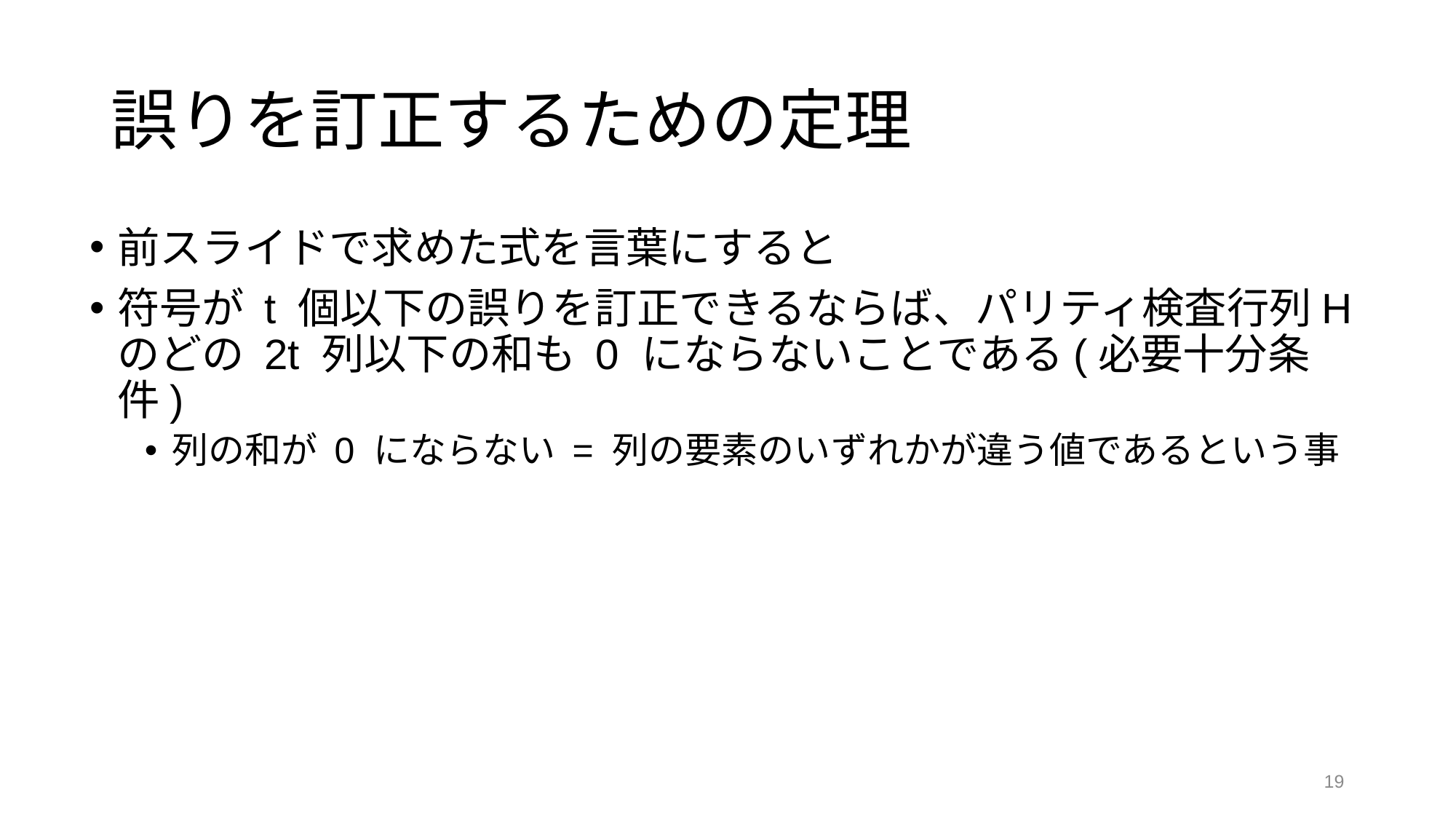

# 誤りを訂正するための定理
前スライドで求めた式を言葉にすると
符号が t 個以下の誤りを訂正できるならば、パリティ検査行列H のどの 2t 列以下の和も 0 にならないことである(必要十分条件)
列の和が 0 にならない = 列の要素のいずれかが違う値であるという事
19